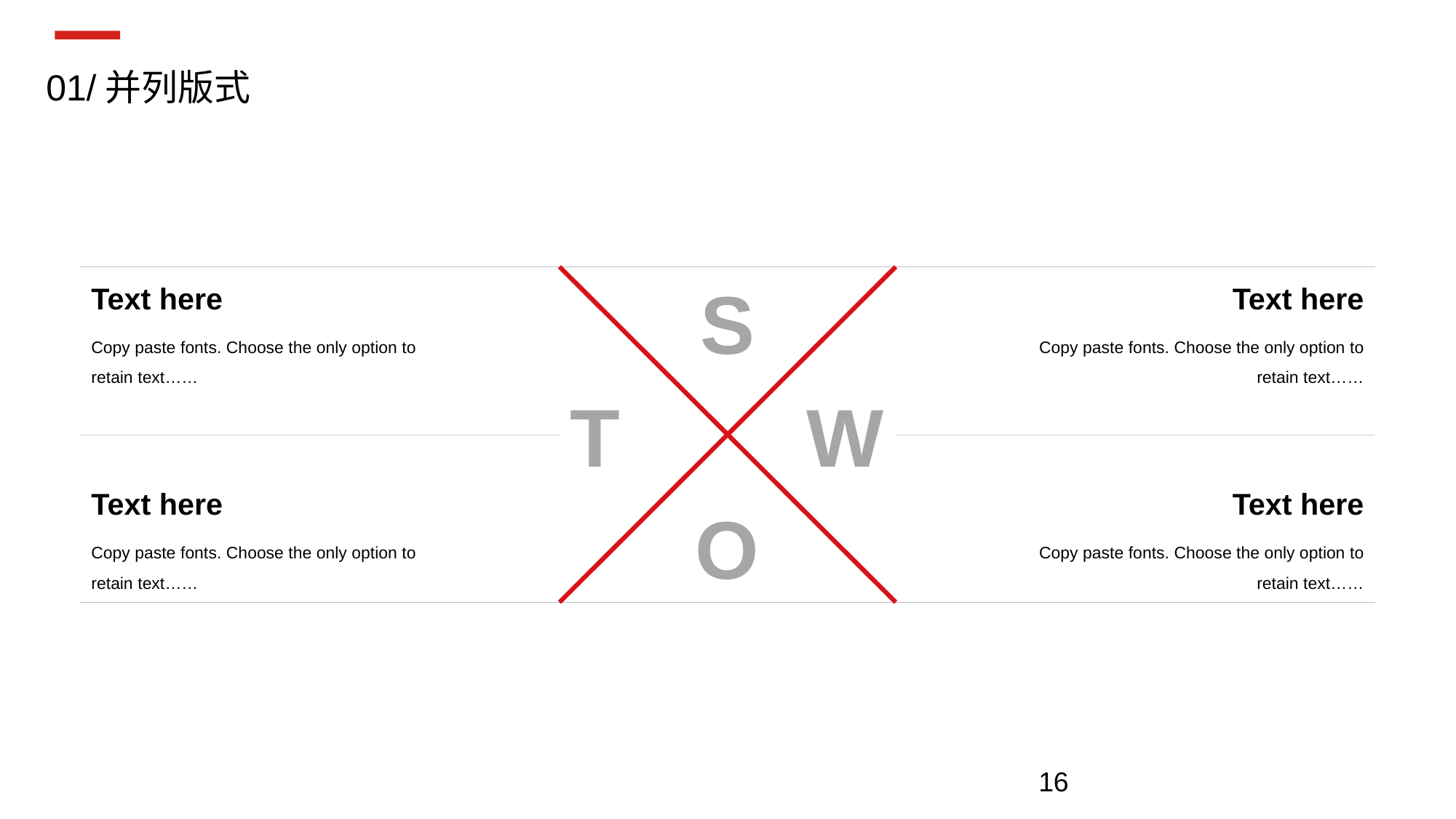

01/并列版式
Text here
Copy paste fonts. Choose the only option to retain text……
S
Text here
Copy paste fonts. Choose the only option to retain text……
T
W
Text here
Copy paste fonts. Choose the only option to retain text……
Text here
Copy paste fonts. Choose the only option to retain text……
O
16